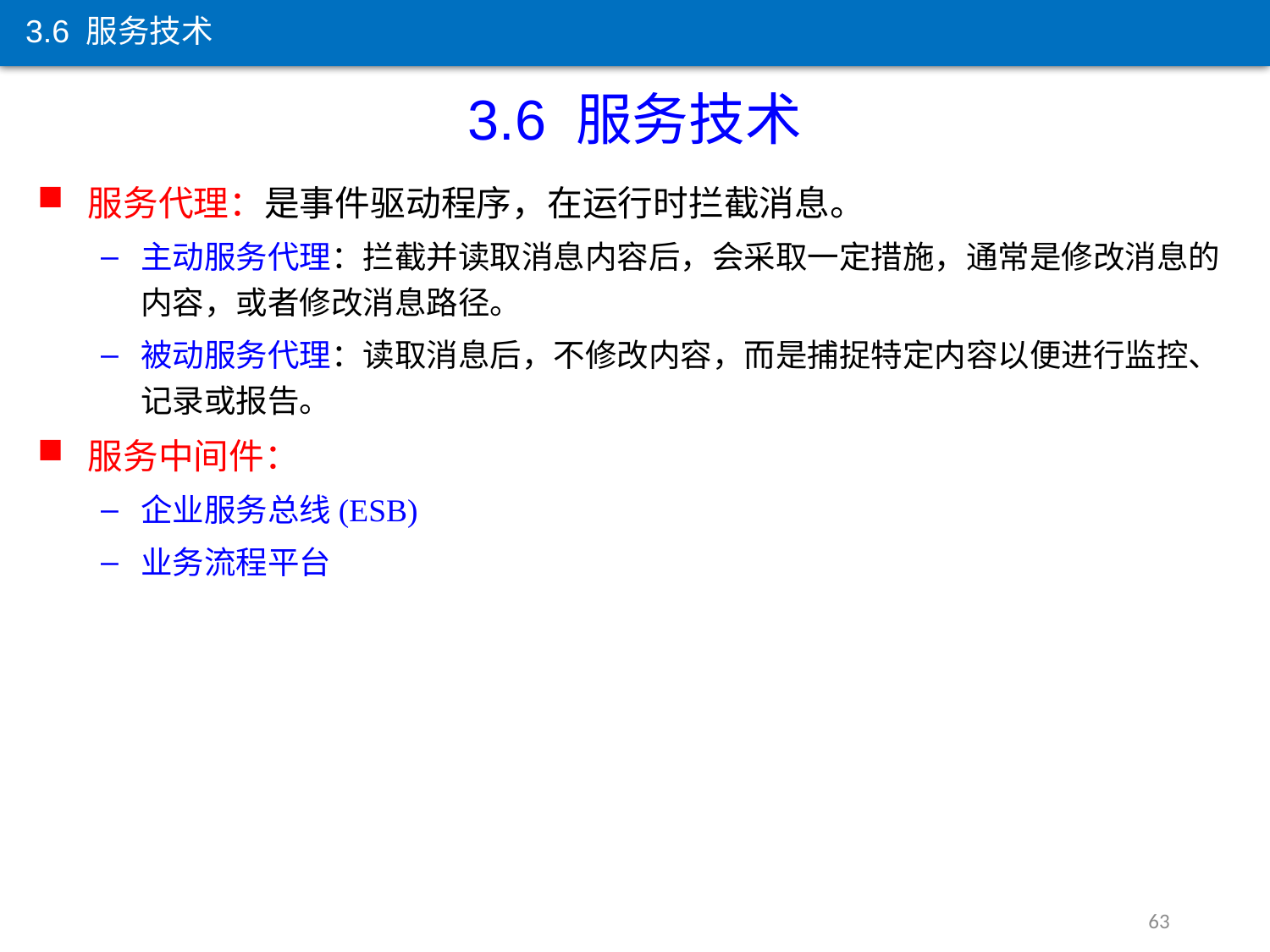

3.6 服务技术
3.6 服务技术
服务代理：是事件驱动程序，在运行时拦截消息。
主动服务代理：拦截并读取消息内容后，会采取一定措施，通常是修改消息的内容，或者修改消息路径。
被动服务代理：读取消息后，不修改内容，而是捕捉特定内容以便进行监控、记录或报告。
服务中间件：
企业服务总线(ESB)
业务流程平台
63